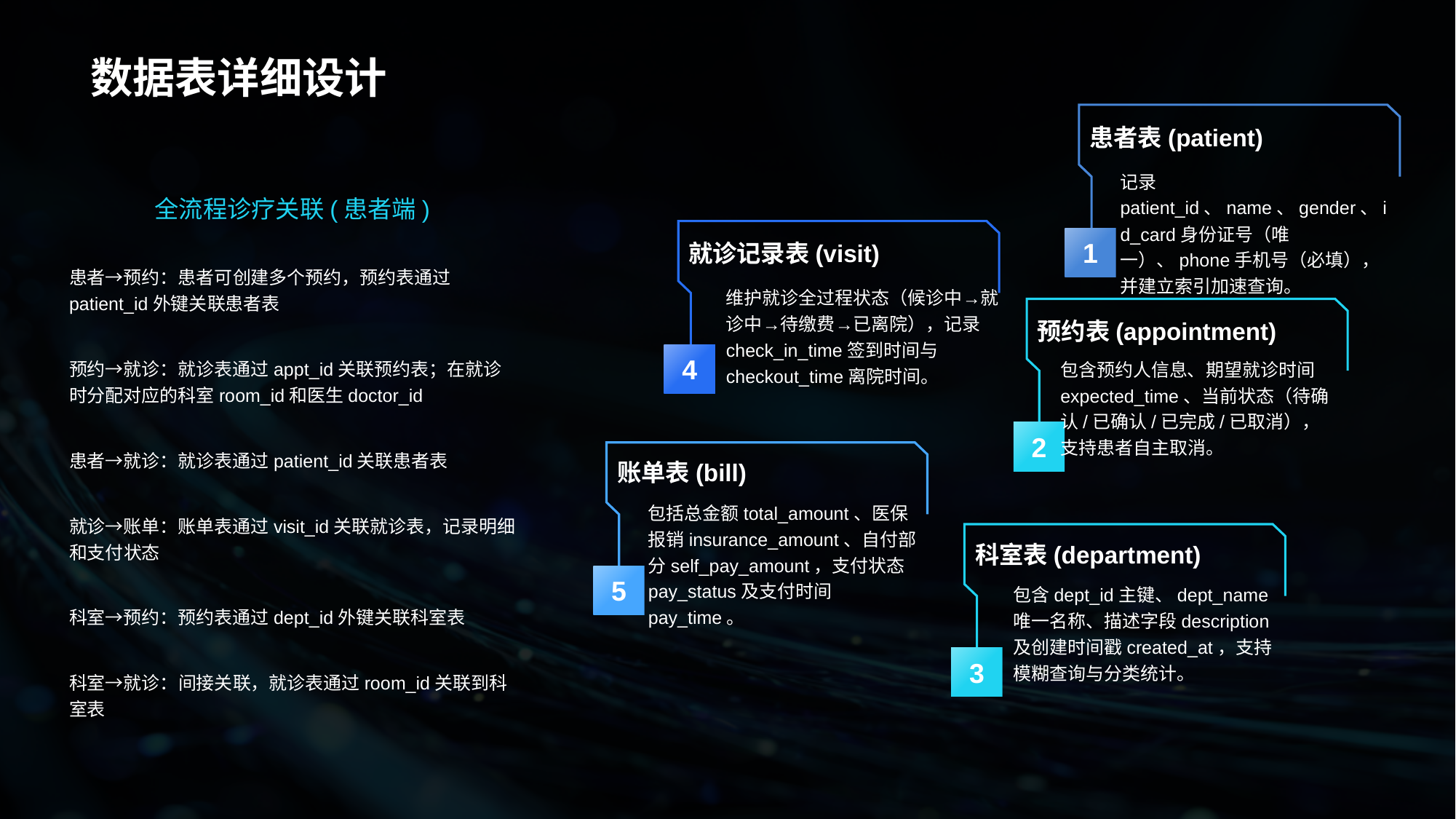

# 数据表详细设计

患者表(patient)
记录patient_id、name、gender、id_card身份证号（唯一）、phone手机号（必填），并建立索引加速查询。
1

就诊记录表(visit)
维护就诊全过程状态（候诊中→就诊中→待缴费→已离院），记录check_in_time签到时间与checkout_time离院时间。
4

预约表(appointment)
包含预约人信息、期望就诊时间expected_time、当前状态（待确认/已确认/已完成/已取消），支持患者自主取消。
2
账单表(bill)

包括总金额total_amount、医保报销insurance_amount、自付部分self_pay_amount，支付状态pay_status及支付时间pay_time。
5
科室表(department)

包含dept_id主键、dept_name唯一名称、描述字段description及创建时间戳created_at，支持模糊查询与分类统计。
3
全流程诊疗关联(患者端)

患者→预约：患者可创建多个预约，预约表通过patient_id外键关联患者表

预约→就诊：就诊表通过appt_id关联预约表；在就诊时分配对应的科室room_id和医生doctor_id

患者→就诊：就诊表通过patient_id关联患者表

就诊→账单：账单表通过visit_id关联就诊表，记录明细和支付状态

科室→预约：预约表通过dept_id外键关联科室表

科室→就诊：间接关联，就诊表通过room_id关联到科室表